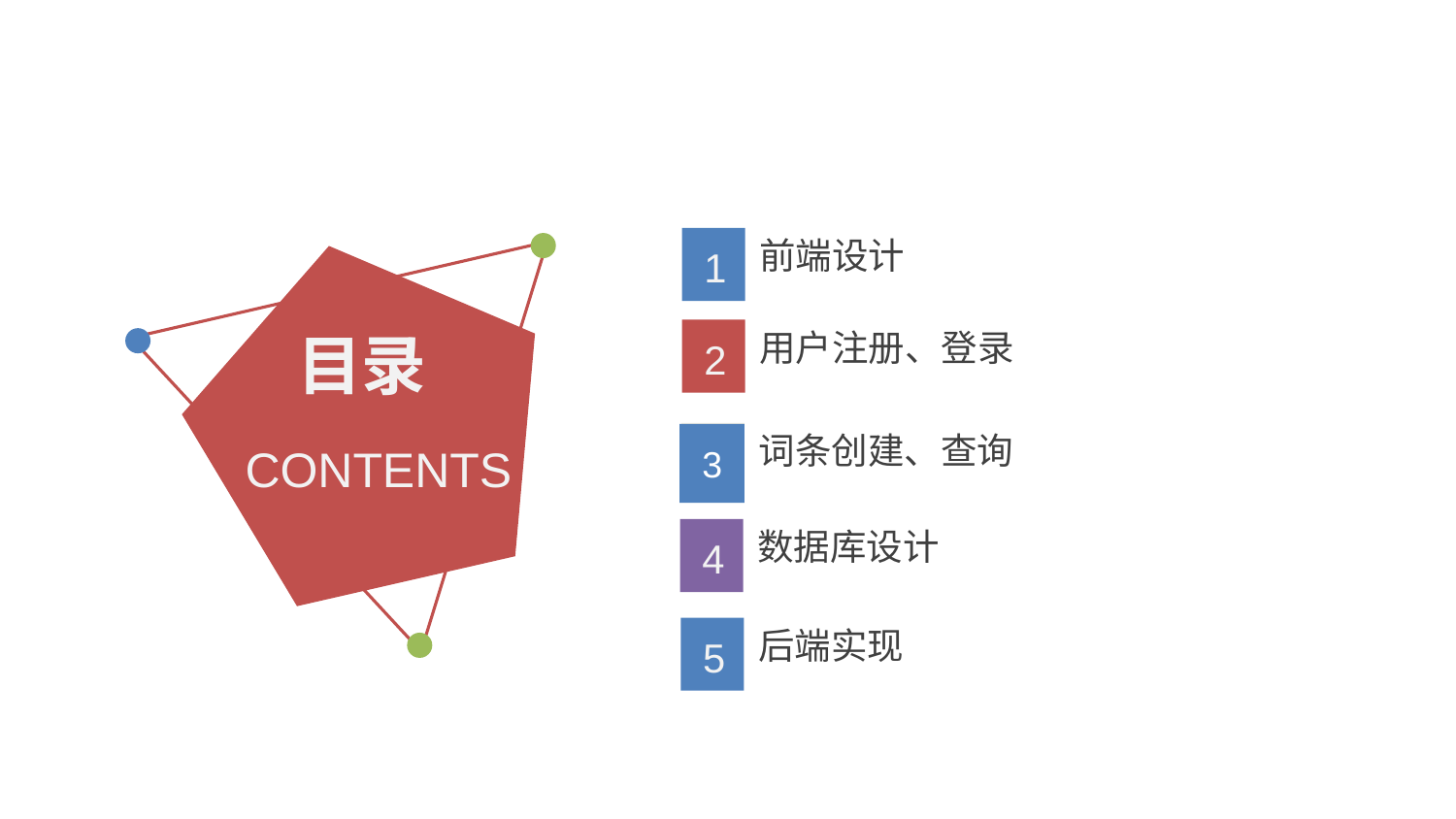

目录
CONTENTS

前端设计

1
用户注册、登录

2
词条创建、查询

3
数据库设计

4
后端实现

5